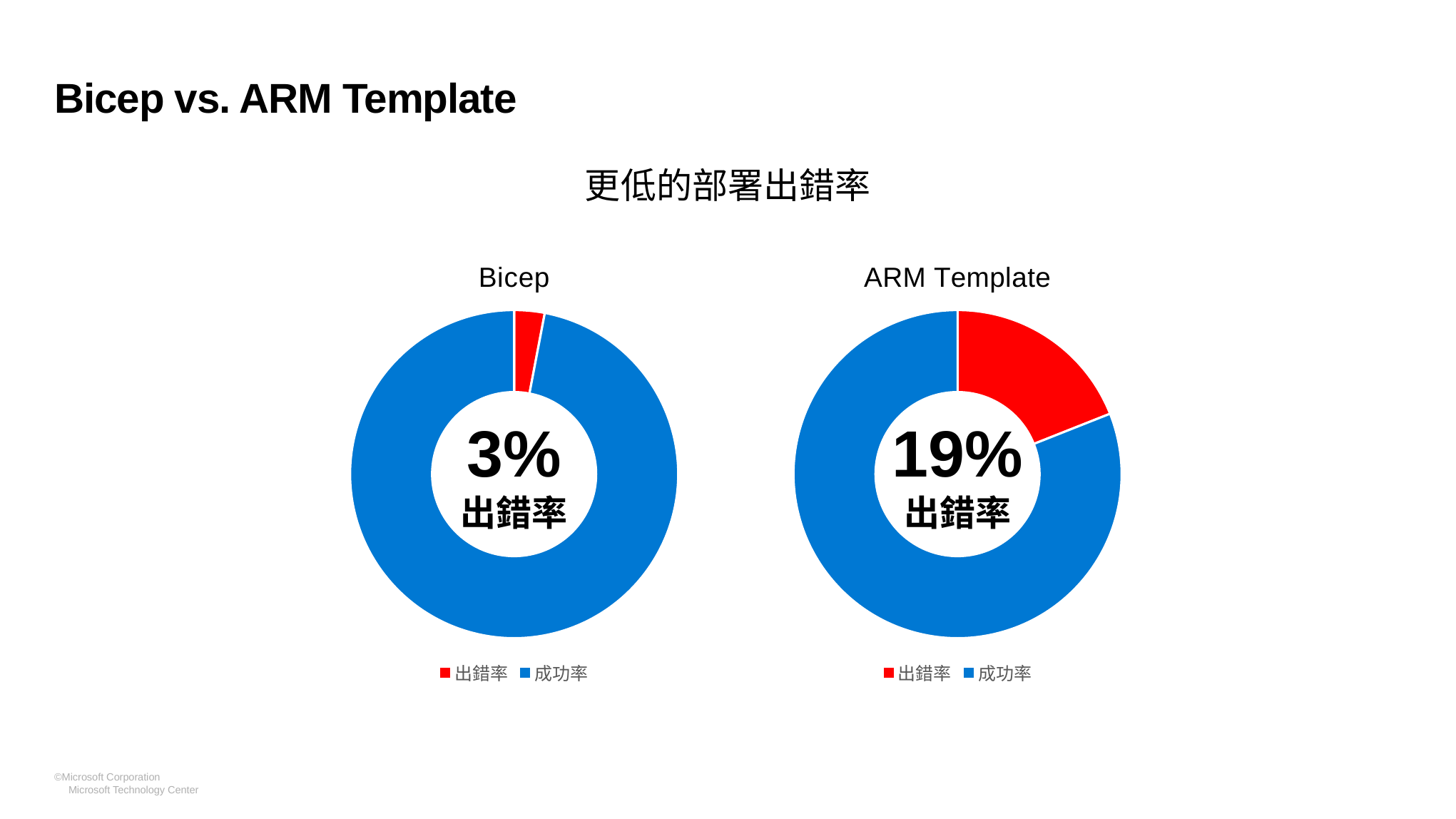

# Bicep vs. ARM Template
更低的部署出錯率

### Chart:

| Category | ARM Template |
|---|---|
| 出錯率 | 0.19 |
| 成功率 | 0.81 |
19%
出錯率

### Chart: Bicep

| Category | ARM Template |
|---|---|
| 出錯率 | 0.03 |
| 成功率 | 0.97 |
3%
出錯率